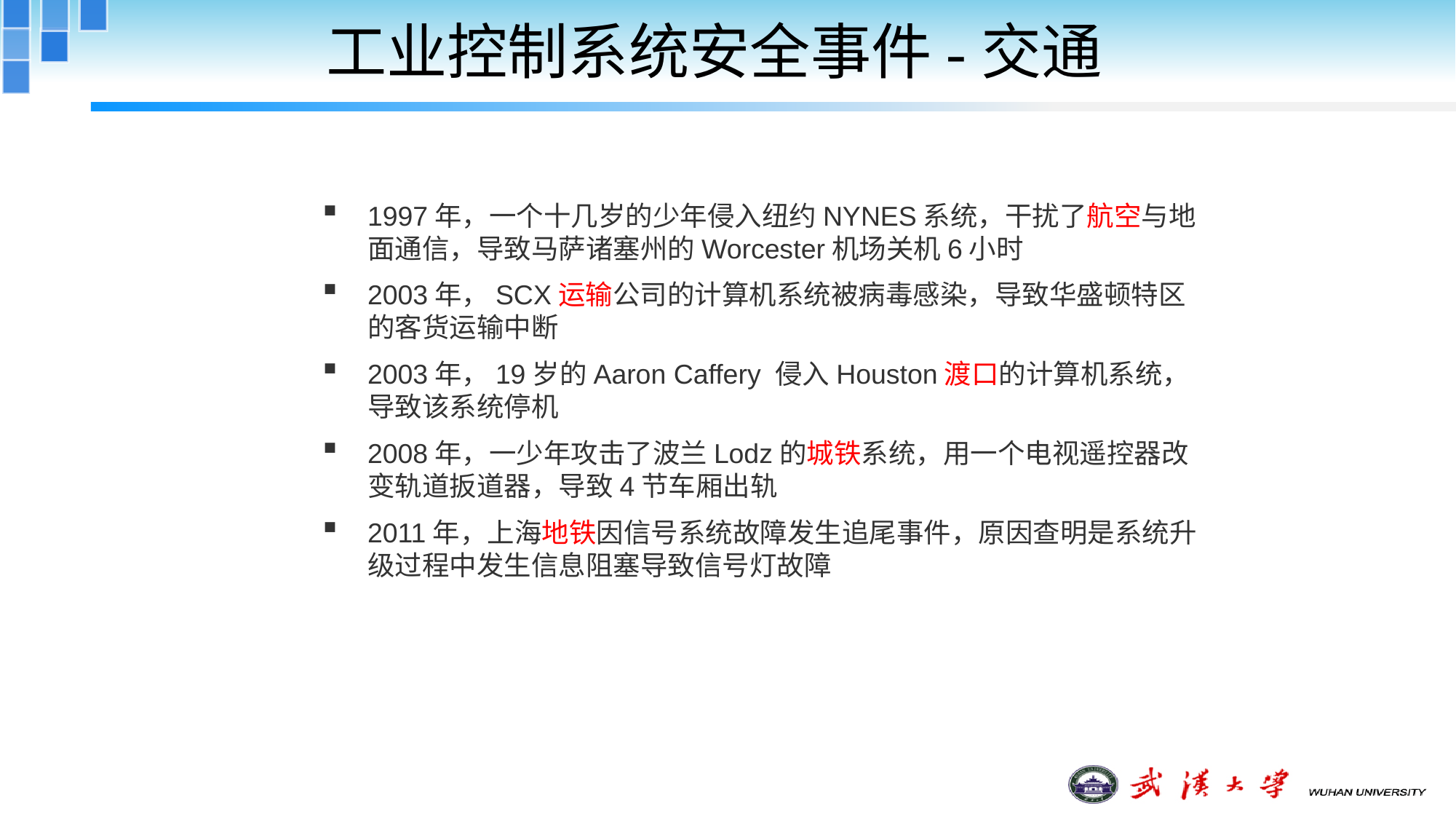

# 工业控制系统安全事件-交通
1997年，一个十几岁的少年侵入纽约NYNES系统，干扰了航空与地面通信，导致马萨诸塞州的Worcester机场关机6小时
2003年，SCX运输公司的计算机系统被病毒感染，导致华盛顿特区的客货运输中断
2003年，19岁的Aaron Caffery 侵入Houston渡口的计算机系统，导致该系统停机
2008年，一少年攻击了波兰Lodz的城铁系统，用一个电视遥控器改变轨道扳道器，导致4节车厢出轨
2011年，上海地铁因信号系统故障发生追尾事件，原因查明是系统升级过程中发生信息阻塞导致信号灯故障